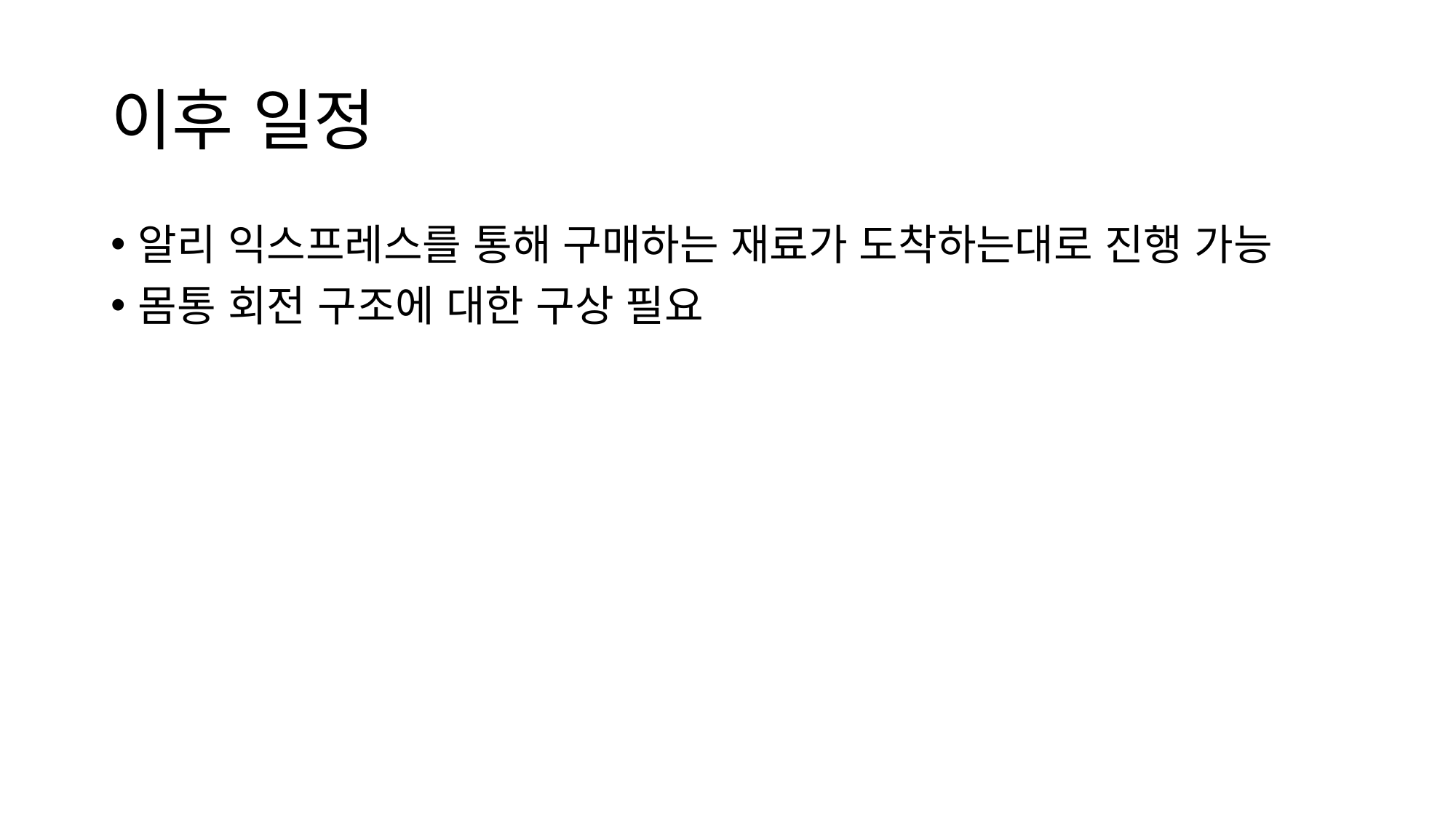

# 이후 일정
알리 익스프레스를 통해 구매하는 재료가 도착하는대로 진행 가능
몸통 회전 구조에 대한 구상 필요